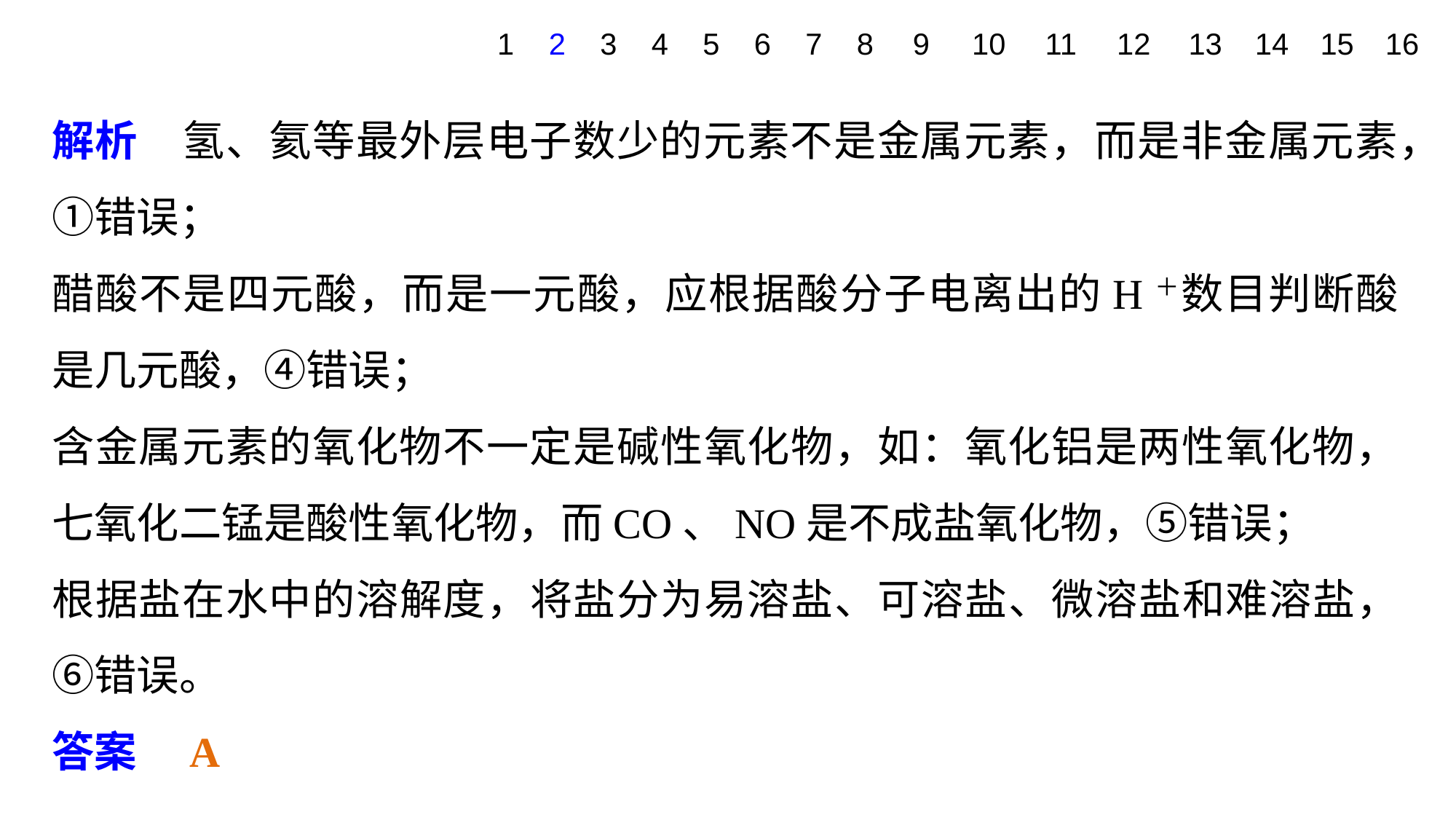

1
2
3
4
5
6
7
8
9
10
11
12
13
14
15
16
解析　氢、氦等最外层电子数少的元素不是金属元素，而是非金属元素，①错误；
醋酸不是四元酸，而是一元酸，应根据酸分子电离出的H＋数目判断酸是几元酸，④错误；
含金属元素的氧化物不一定是碱性氧化物，如：氧化铝是两性氧化物，七氧化二锰是酸性氧化物，而CO、NO是不成盐氧化物，⑤错误；
根据盐在水中的溶解度，将盐分为易溶盐、可溶盐、微溶盐和难溶盐，⑥错误。
答案　A